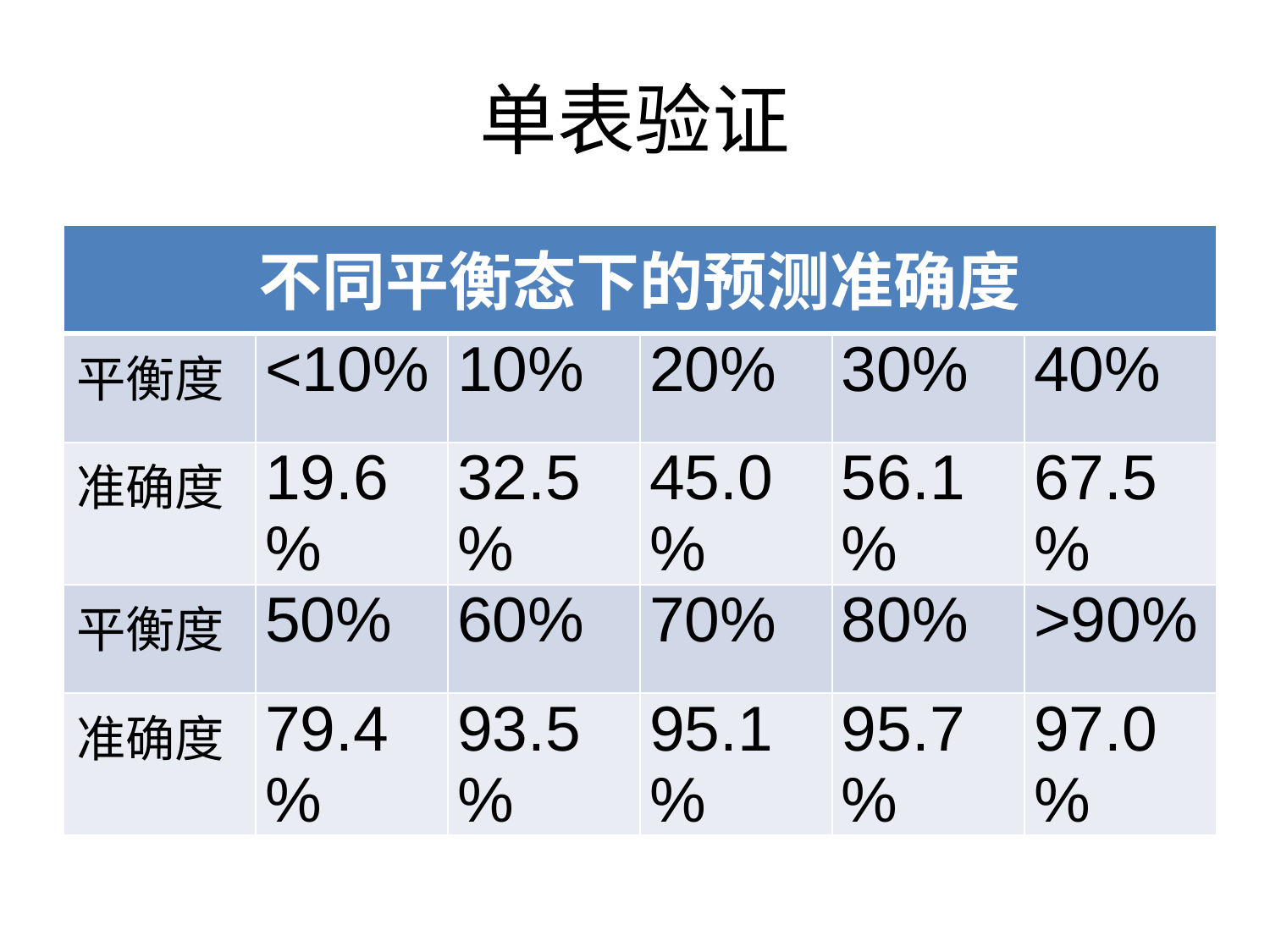

# 单表验证
| 不同平衡态下的预测准确度 |  |  |  |  |  |
| --- | --- | --- | --- | --- | --- |
| 平衡度 | <10% | 10% | 20% | 30% | 40% |
| 准确度 | 19.6% | 32.5% | 45.0% | 56.1% | 67.5% |
| 平衡度 | 50% | 60% | 70% | 80% | >90% |
| 准确度 | 79.4% | 93.5% | 95.1% | 95.7% | 97.0% |